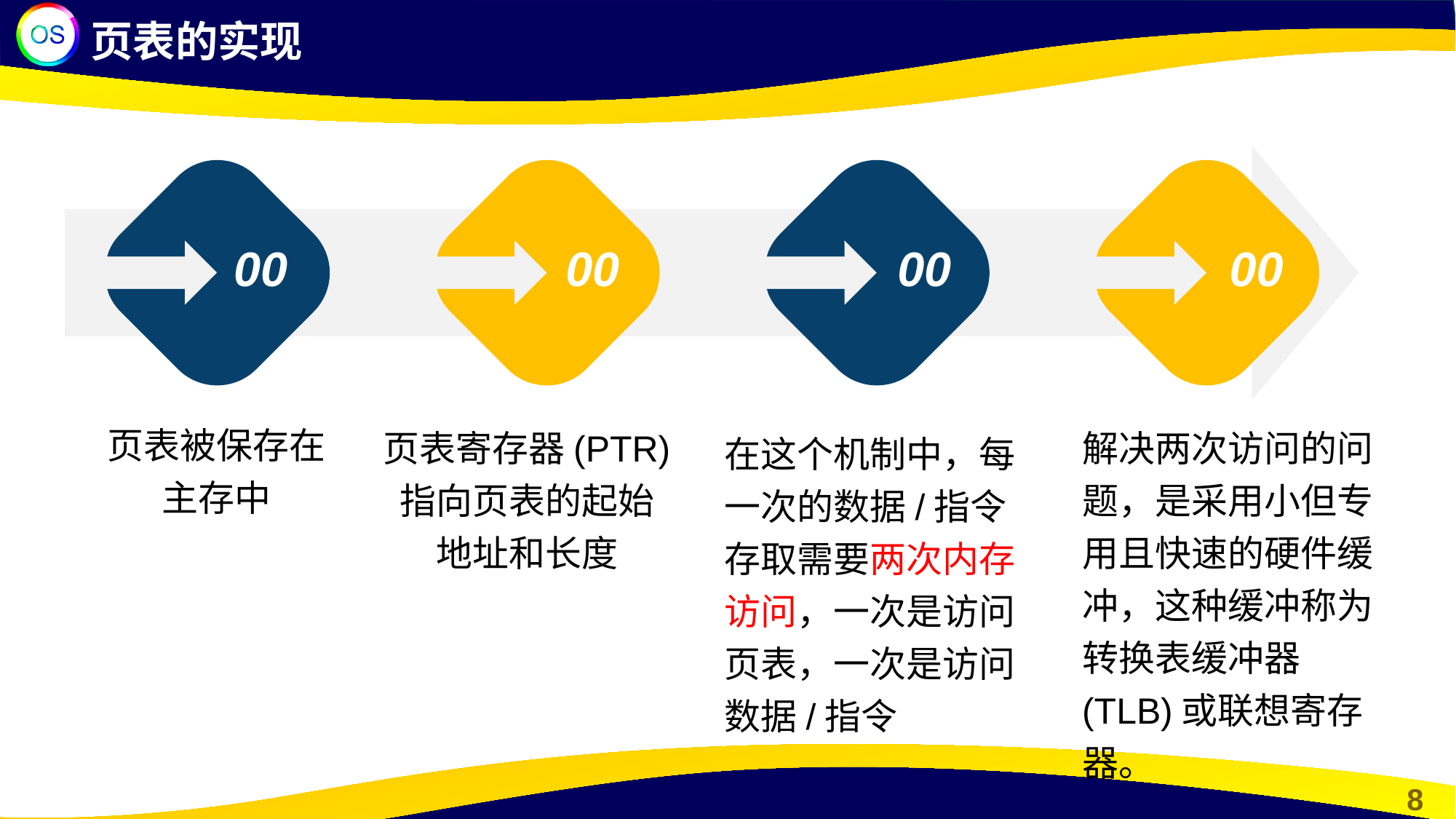

页表的实现

00
00
00
00
页表被保存在主存中
页表寄存器(PTR)指向页表的起始地址和长度
解决两次访问的问题，是采用小但专用且快速的硬件缓冲，这种缓冲称为转换表缓冲器(TLB)或联想寄存器。
在这个机制中，每一次的数据/指令存取需要两次内存访问，一次是访问页表，一次是访问数据/指令